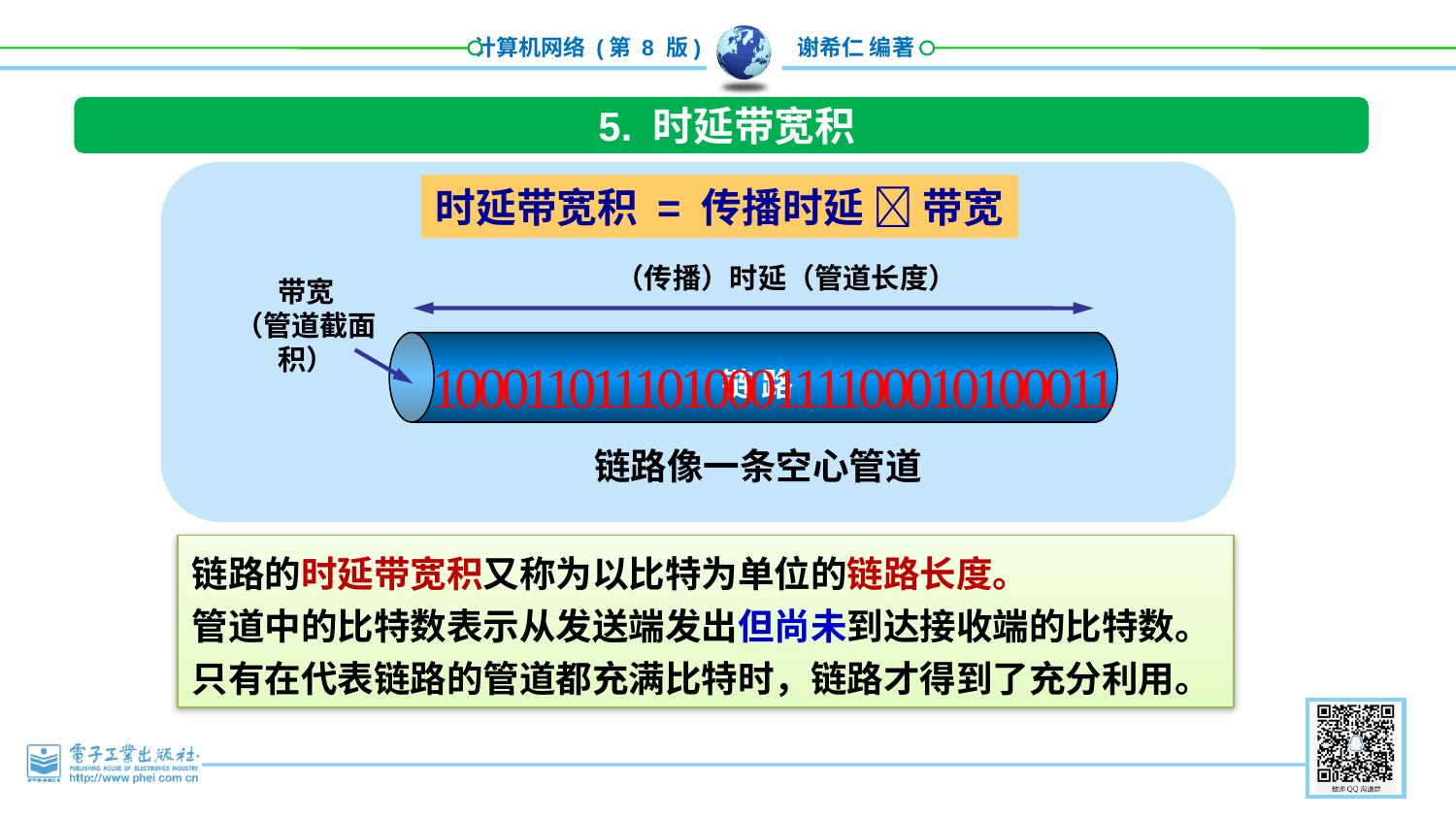

5. 时延带宽积

时延带宽积 = 传播时延 × 带宽
（传播）时延（管道长度）
带宽
（管道截面积）

100011011101000111100010100011

链 路
链路像一条空心管道
链路的时延带宽积又称为以比特为单位的链路长度。
管道中的比特数表示从发送端发出但尚未到达接收端的比特数。
只有在代表链路的管道都充满比特时，链路才得到了充分利用。